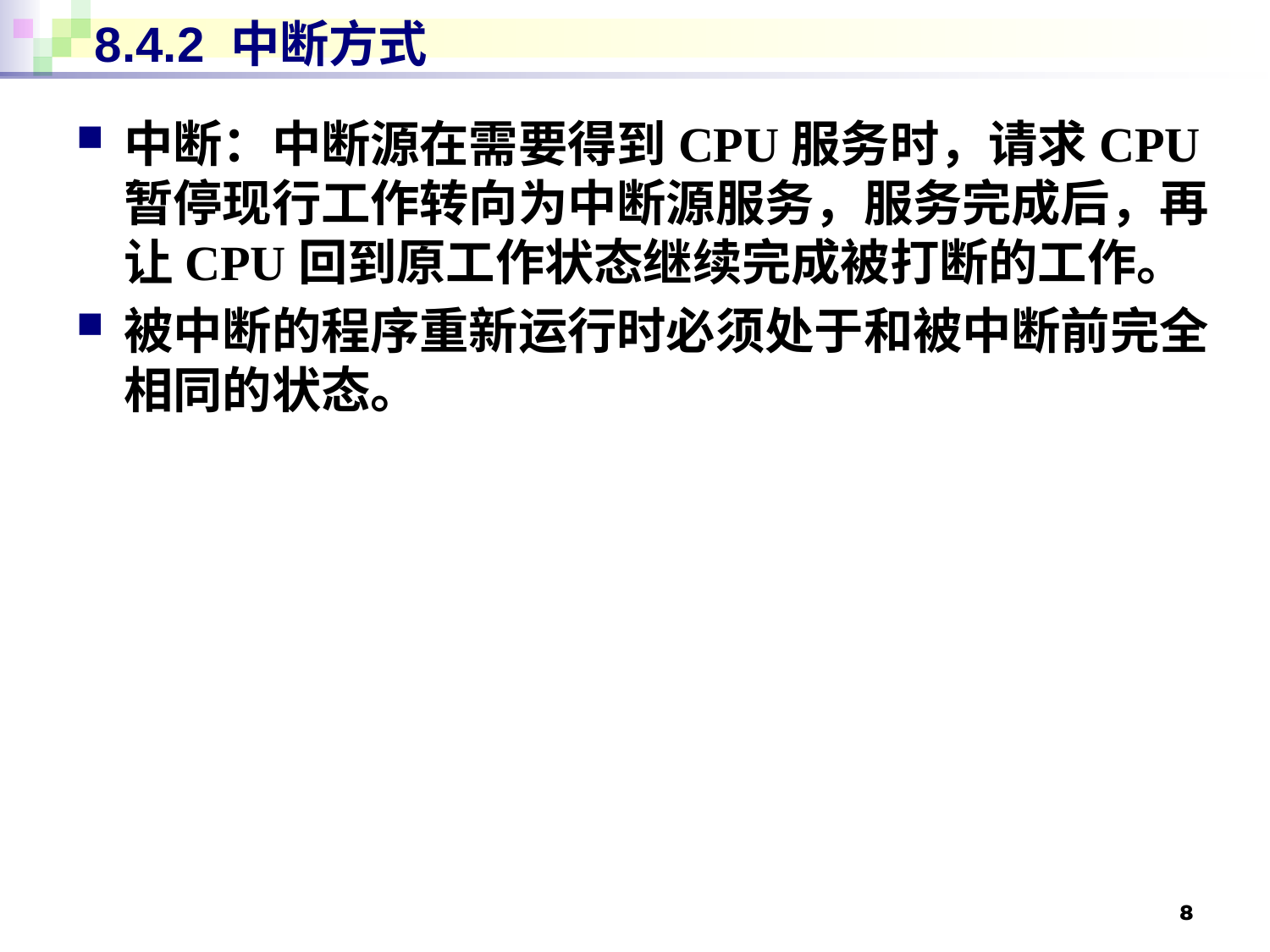

# 8.4.2 中断方式
中断：中断源在需要得到CPU服务时，请求CPU暂停现行工作转向为中断源服务，服务完成后，再让CPU回到原工作状态继续完成被打断的工作。
被中断的程序重新运行时必须处于和被中断前完全相同的状态。
8